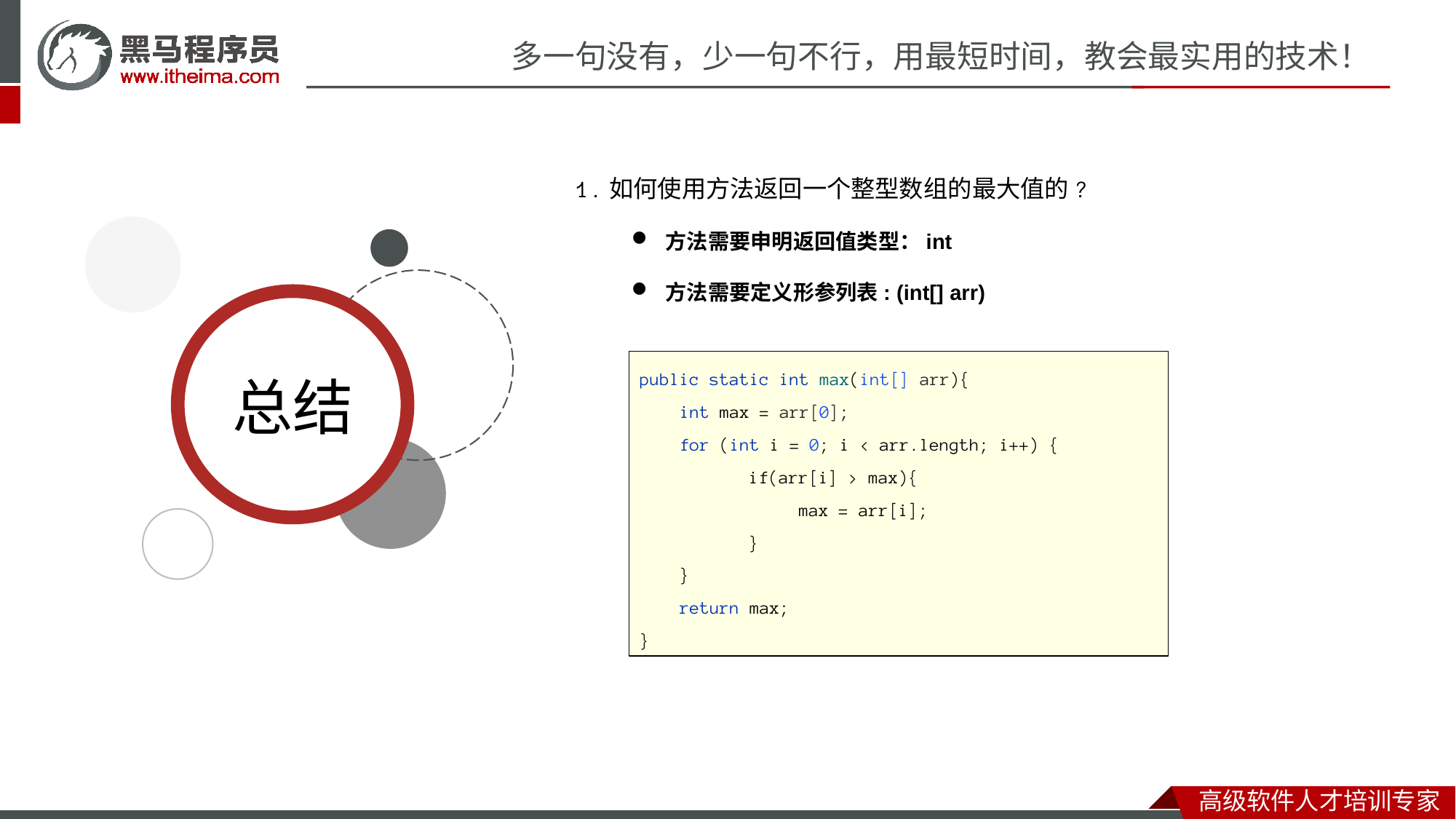

1.如何使用方法返回一个整型数组的最大值的?
方法需要申明返回值类型：int
方法需要定义形参列表: (int[] arr)

public static int max(int[] arr){
    int max = arr[0];
    for (int i = 0; i < arr.length; i++) {
 	if(arr[i] > max){
	     max = arr[i];
	}
    }
    return max;
}